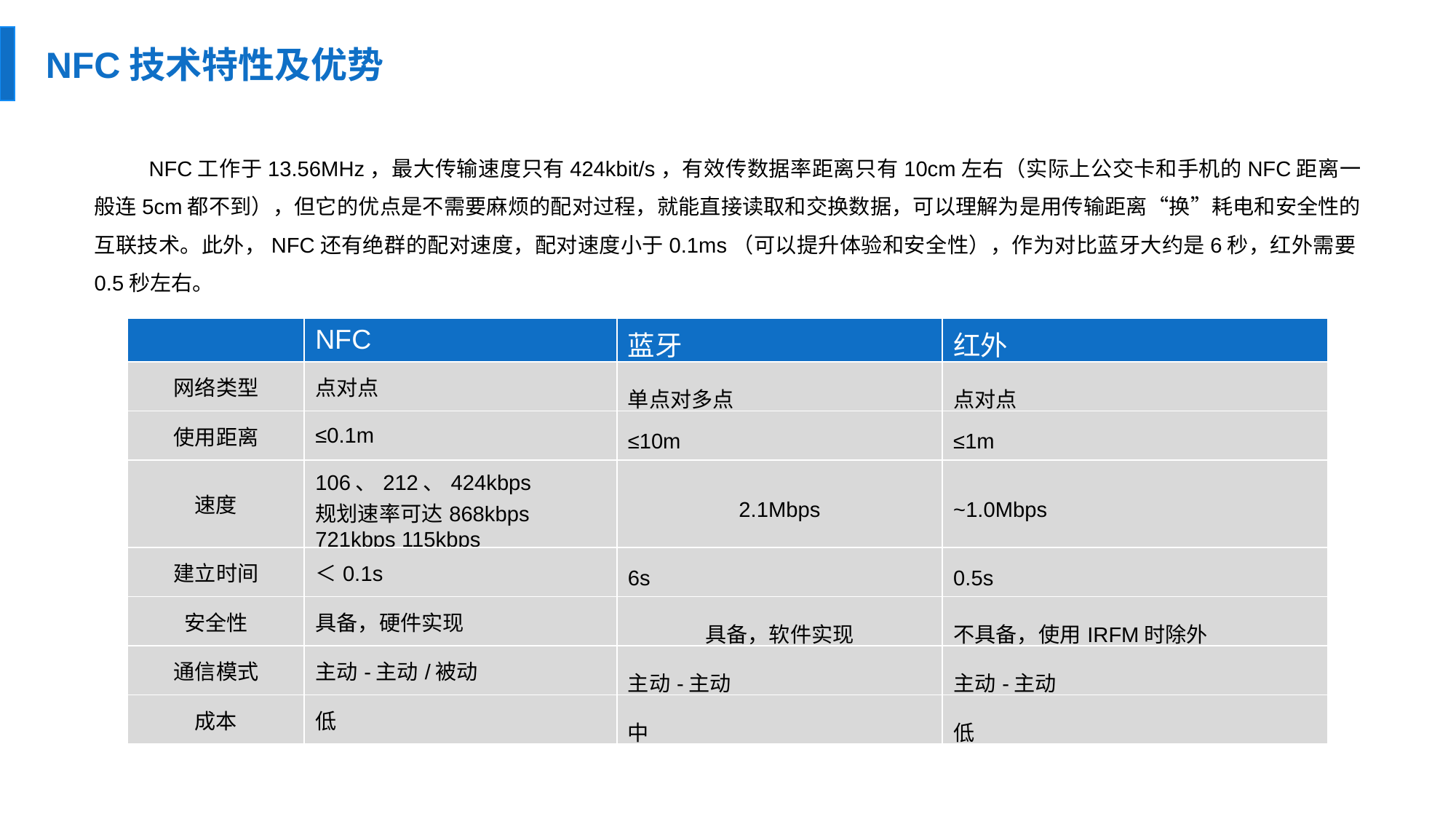

NFC技术特性及优势
NFC工作于13.56MHz，最大传输速度只有424kbit/s，有效传数据率距离只有10cm左右（实际上公交卡和手机的NFC距离一般连5cm都不到），但它的优点是不需要麻烦的配对过程，就能直接读取和交换数据，可以理解为是用传输距离“换”耗电和安全性的互联技术。此外，NFC还有绝群的配对速度，配对速度小于0.1ms（可以提升体验和安全性），作为对比蓝牙大约是6秒，红外需要0.5秒左右。
|  | NFC | 蓝牙 | 红外 |
| --- | --- | --- | --- |
| 网络类型 | 点对点 | 单点对多点 | 点对点 |
| 使用距离 | ≤0.1m | ≤10m | ≤1m |
| 速度 | 106、212、424kbps 规划速率可达868kbps 721kbps 115kbps | 2.1Mbps | ~1.0Mbps |
| 建立时间 | ＜0.1s | 6s | 0.5s |
| 安全性 | 具备，硬件实现 | 具备，软件实现 | 不具备，使用IRFM时除外 |
| 通信模式 | 主动-主动/被动 | 主动-主动 | 主动-主动 |
| 成本 | 低 | 中 | 低 |